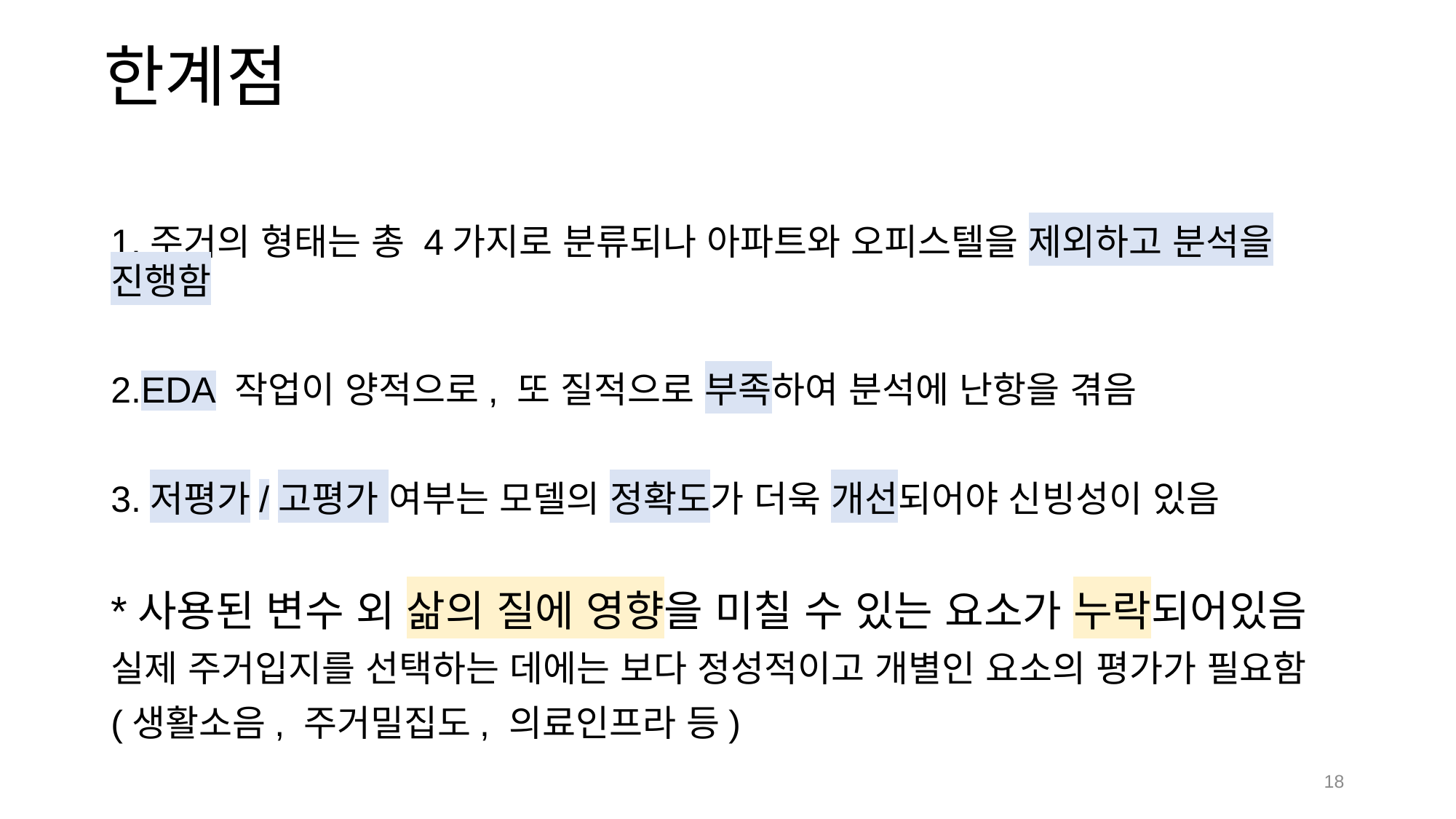

# 한계점
1.주거의 형태는 총 4가지로 분류되나 아파트와 오피스텔을 제외하고 분석을 진행함

2.EDA 작업이 양적으로, 또 질적으로 부족하여 분석에 난항을 겪음

3.저평가/고평가 여부는 모델의 정확도가 더욱 개선되어야 신빙성이 있음

*사용된 변수 외 삶의 질에 영향을 미칠 수 있는 요소가 누락되어있음
실제 주거입지를 선택하는 데에는 보다 정성적이고 개별인 요소의 평가가 필요함
(생활소음, 주거밀집도, 의료인프라 등)
18